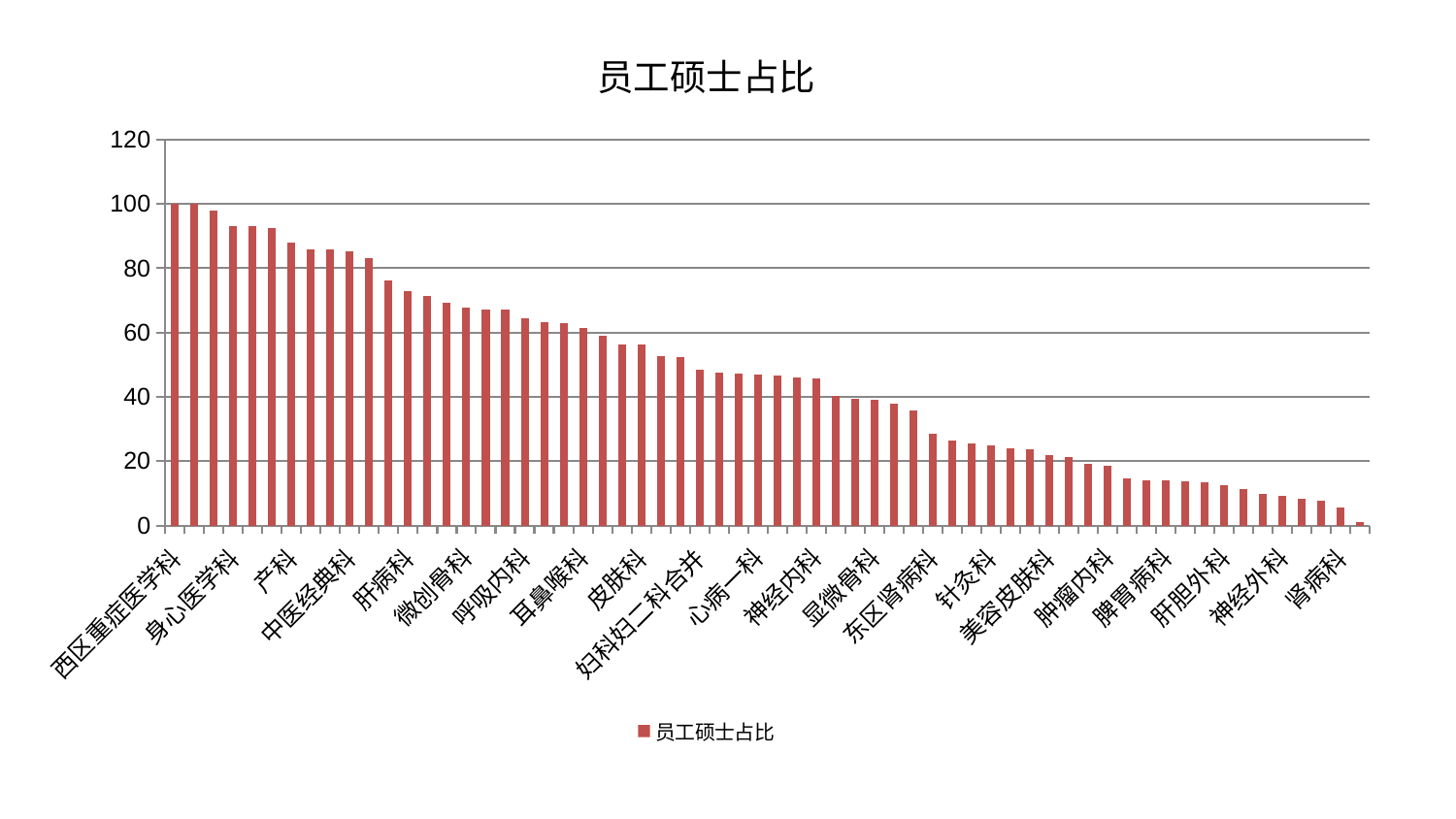

### Chart: 员工硕士占比

| Category | 员工硕士占比 |
|---|---|
| 西区重症医学科 | 100.0 |
| 儿科 | 99.99529987080963 |
| 创伤骨科 | 98.0067920746187 |
| 身心医学科 | 93.19116232133139 |
| 口腔科 | 93.0515207609189 |
| 医院 | 92.52116741002955 |
| 产科 | 88.03462140891523 |
| 推拿科 | 86.00794782186242 |
| 小儿骨科 | 85.86550079234657 |
| 中医经典科 | 85.35031399696412 |
| 妇二科 | 83.17985225392506 |
| 男科 | 76.07787137988409 |
| 肝病科 | 72.85812526831202 |
| 老年医学科 | 71.48543963243463 |
| 中医外治中心 | 69.37934103649428 |
| 微创骨科 | 67.82182929350958 |
| 心血管内科 | 67.14869246426937 |
| 肾脏内科 | 67.13764355864166 |
| 呼吸内科 | 64.54287307226953 |
| 消化内科 | 63.11227439377689 |
| 胸外科 | 63.01854634882261 |
| 耳鼻喉科 | 61.310803035953896 |
| 泌尿外科 | 58.890332515505804 |
| 血液科 | 56.4291233114014 |
| 皮肤科 | 56.195535170197005 |
| 关节骨科 | 52.746946666806195 |
| 妇科 | 52.30519279103091 |
| 妇科妇二科合并 | 48.44936316449575 |
| 肛肠科 | 47.677039921307305 |
| 周围血管科 | 47.10213974887005 |
| 心病一科 | 47.083593954313514 |
| 重症医学科 | 46.72711113507218 |
| 康复科 | 45.98556372825585 |
| 神经内科 | 45.70232101061595 |
| 脑病三科 | 40.364452347232124 |
| 心病四科 | 39.50505346457712 |
| 显微骨科 | 39.10128582864886 |
| 心病三科 | 37.74296951834218 |
| 内分泌科 | 35.60490035691676 |
| 东区肾病科 | 28.592541678482732 |
| 脑病一科 | 26.27936234317814 |
| 普通外科 | 25.539582814951 |
| 针灸科 | 24.769960781513987 |
| 运动损伤骨科 | 23.94949834807268 |
| 风湿病科 | 23.7822035809837 |
| 美容皮肤科 | 21.82218261704896 |
| 乳腺甲状腺外科 | 21.12739430959681 |
| 心病二科 | 19.24691022386745 |
| 肿瘤内科 | 18.423452877192524 |
| 骨科 | 14.652048651465492 |
| 小儿推拿科 | 13.975281238600678 |
| 脾胃病科 | 13.925711968946477 |
| 治未病中心 | 13.701825386549338 |
| 脊柱骨科 | 13.38878280683 |
| 肝胆外科 | 12.383650844271342 |
| 东区重症医学科 | 11.452820983869243 |
| 脾胃科消化科合并 | 9.872160622956706 |
| 神经外科 | 9.3437491862155 |
| 综合内科 | 8.386519294685979 |
| 眼科 | 7.7096349149399 |
| 肾病科 | 5.574969972818578 |
| 脑病二科 | 0.990944586773114 |
78